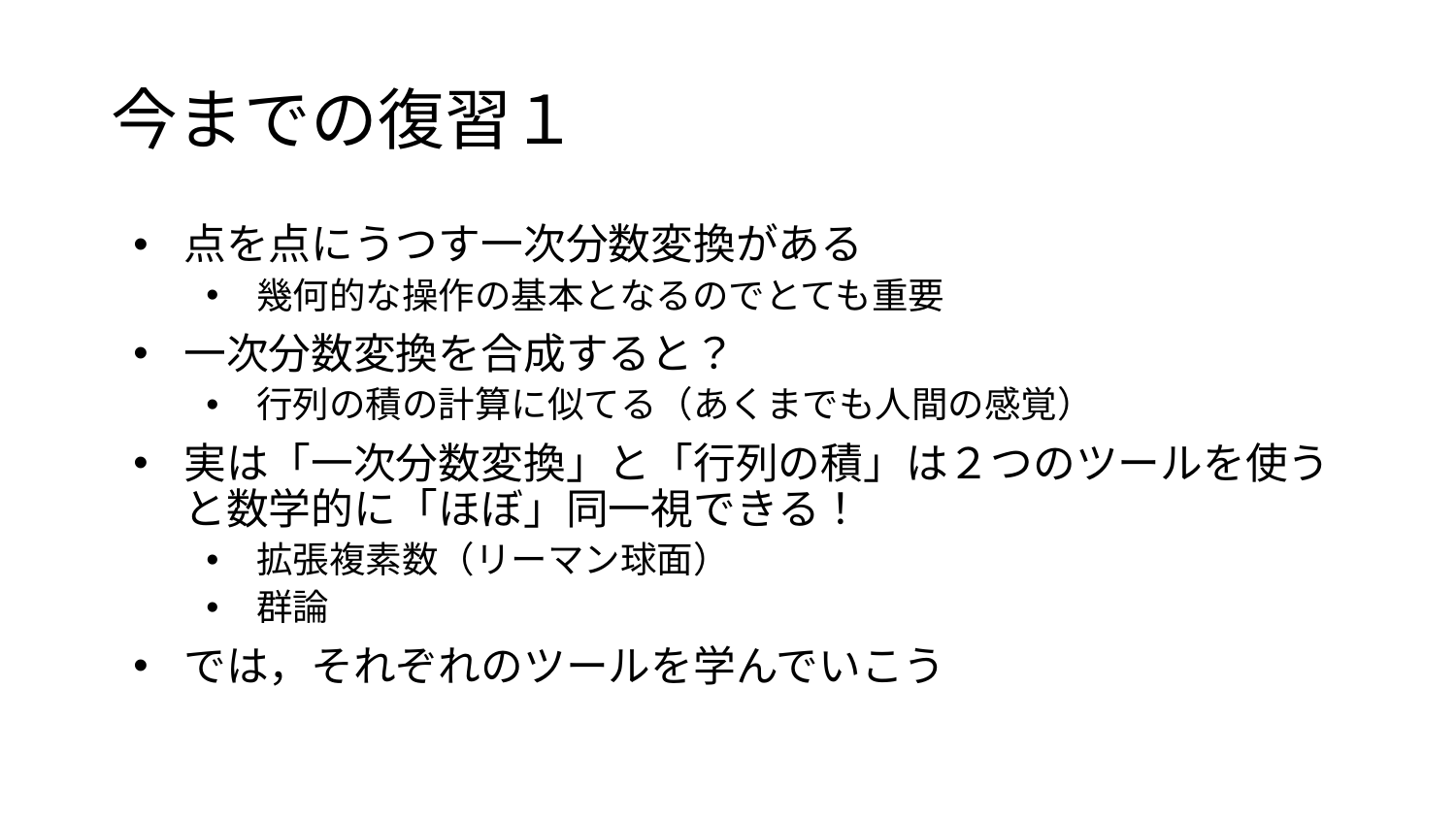

# 今までの復習１
点を点にうつす一次分数変換がある
幾何的な操作の基本となるのでとても重要
一次分数変換を合成すると？
行列の積の計算に似てる（あくまでも人間の感覚）
実は「一次分数変換」と「行列の積」は２つのツールを使うと数学的に「ほぼ」同一視できる！
拡張複素数（リーマン球面）
群論
では，それぞれのツールを学んでいこう